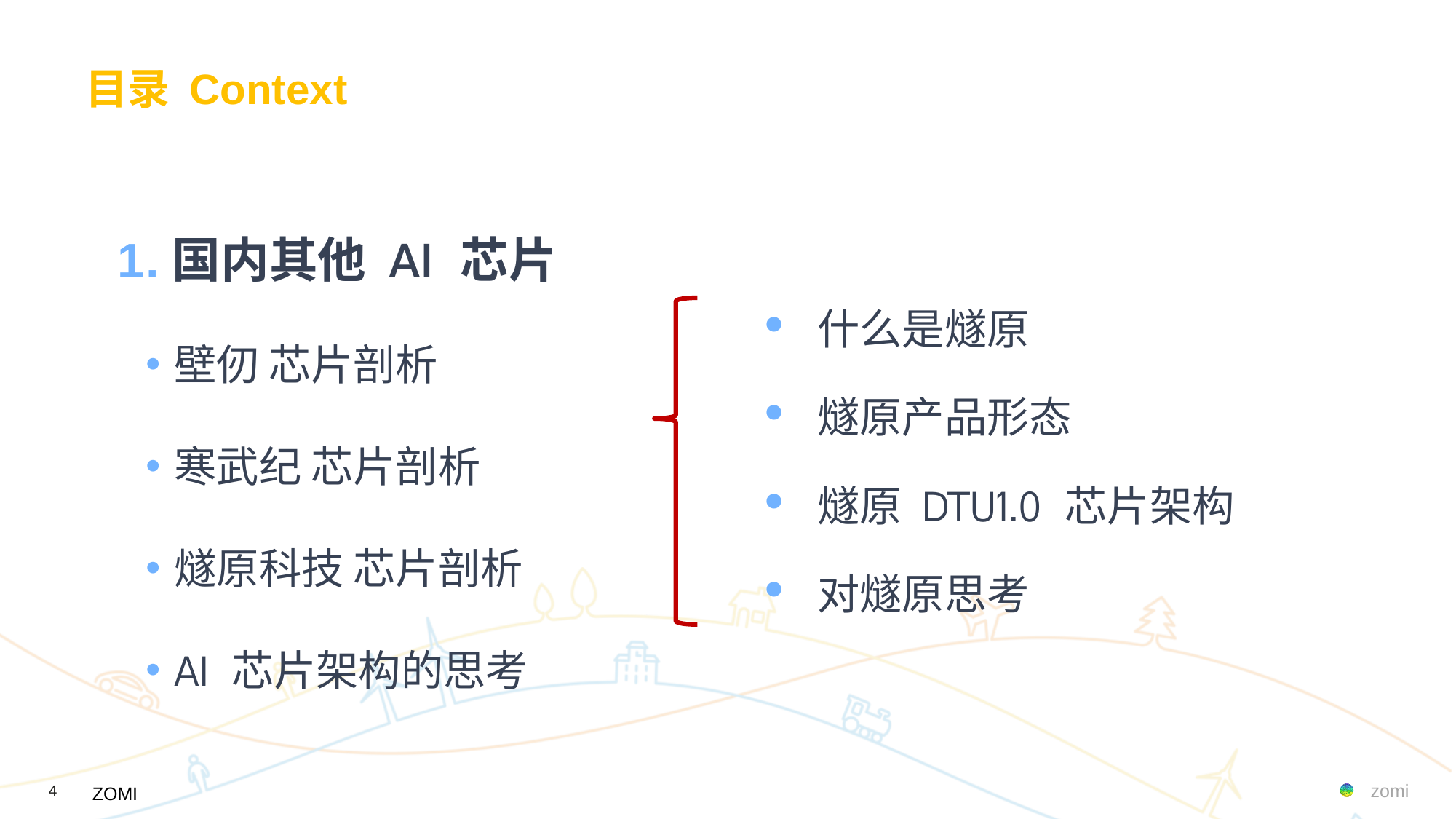

# 目录 Context
国内其他 AI 芯片
壁仞 芯片剖析
寒武纪 芯片剖析
燧原科技 芯片剖析
AI 芯片架构的思考
什么是燧原
燧原产品形态
燧原 DTU1.0 芯片架构
对燧原思考